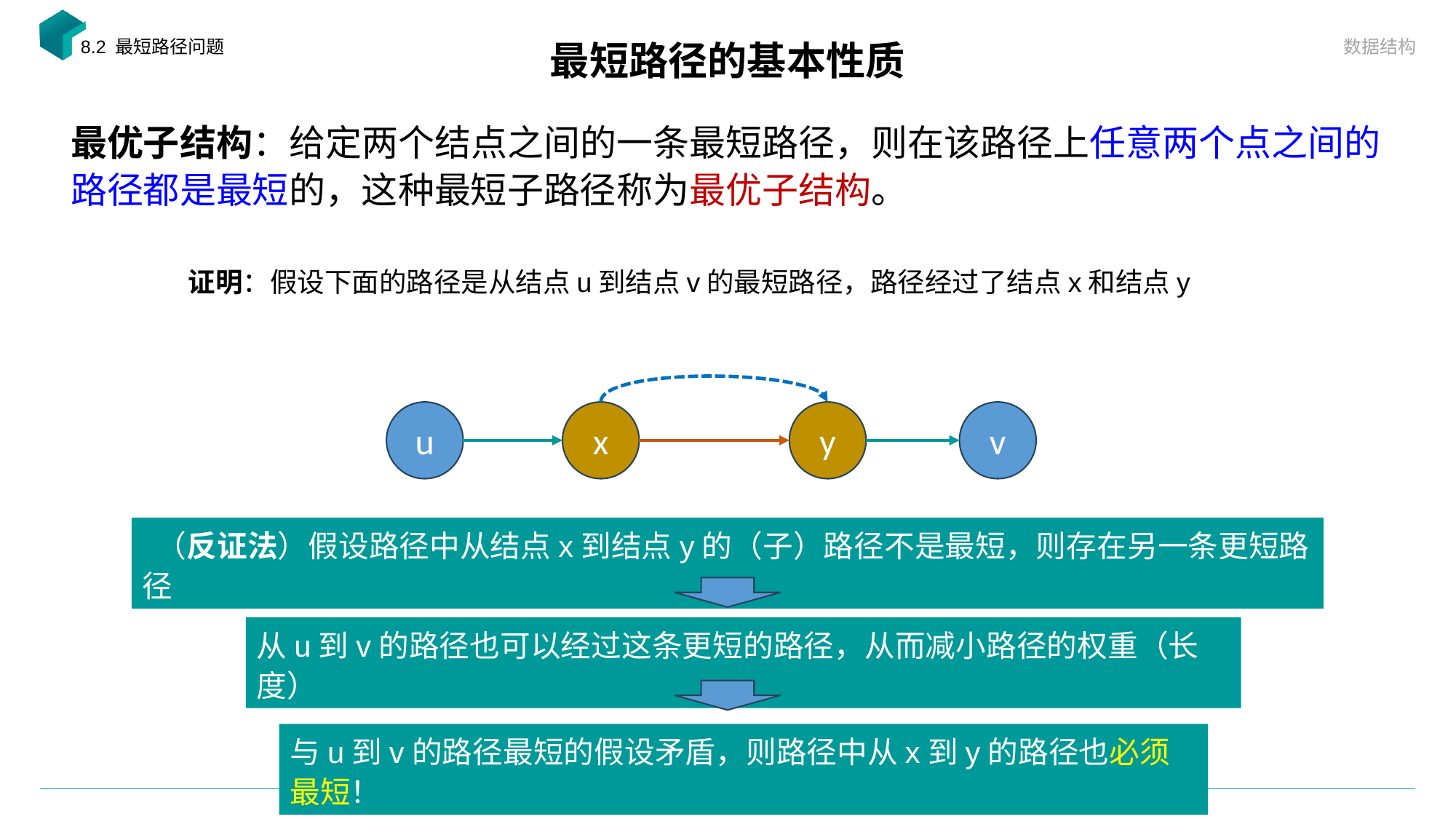

数据结构
# 最短路径的基本性质
8.2 最短路径问题
最优子结构：给定两个结点之间的一条最短路径，则在该路径上任意两个点之间的路径都是最短的，这种最短子路径称为最优子结构。

证明：假设下面的路径是从结点u到结点v的最短路径，路径经过了结点x和结点y
u
x
y
v
 （反证法）假设路径中从结点x到结点y的（子）路径不是最短，则存在另一条更短路径

从u到v的路径也可以经过这条更短的路径，从而减小路径的权重（长度）

与u到v的路径最短的假设矛盾，则路径中从x到y的路径也必须最短！